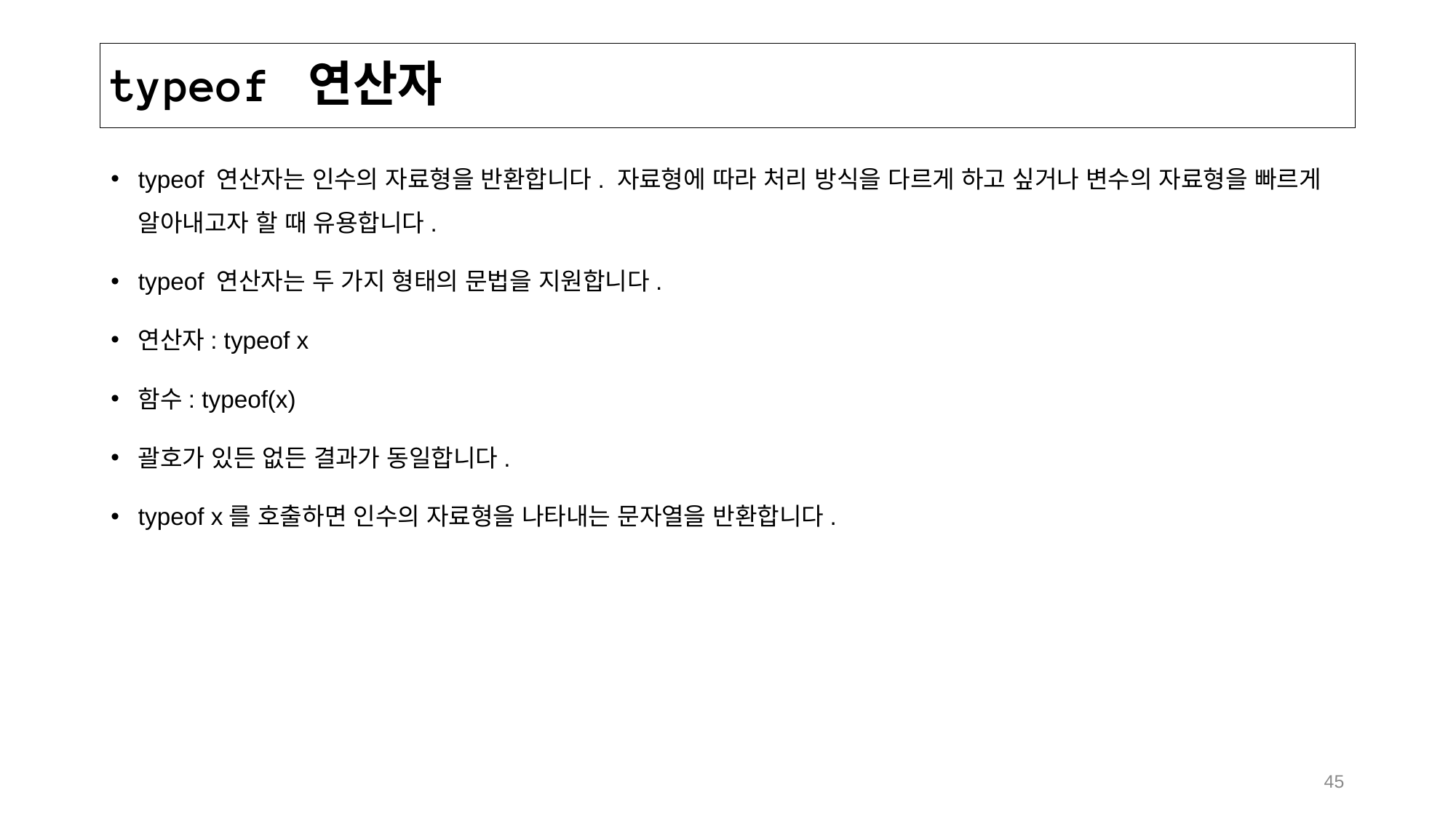

# typeof 연산자
typeof 연산자는 인수의 자료형을 반환합니다. 자료형에 따라 처리 방식을 다르게 하고 싶거나 변수의 자료형을 빠르게 알아내고자 할 때 유용합니다.
typeof 연산자는 두 가지 형태의 문법을 지원합니다.
연산자: typeof x
함수: typeof(x)
괄호가 있든 없든 결과가 동일합니다.
typeof x를 호출하면 인수의 자료형을 나타내는 문자열을 반환합니다.
45